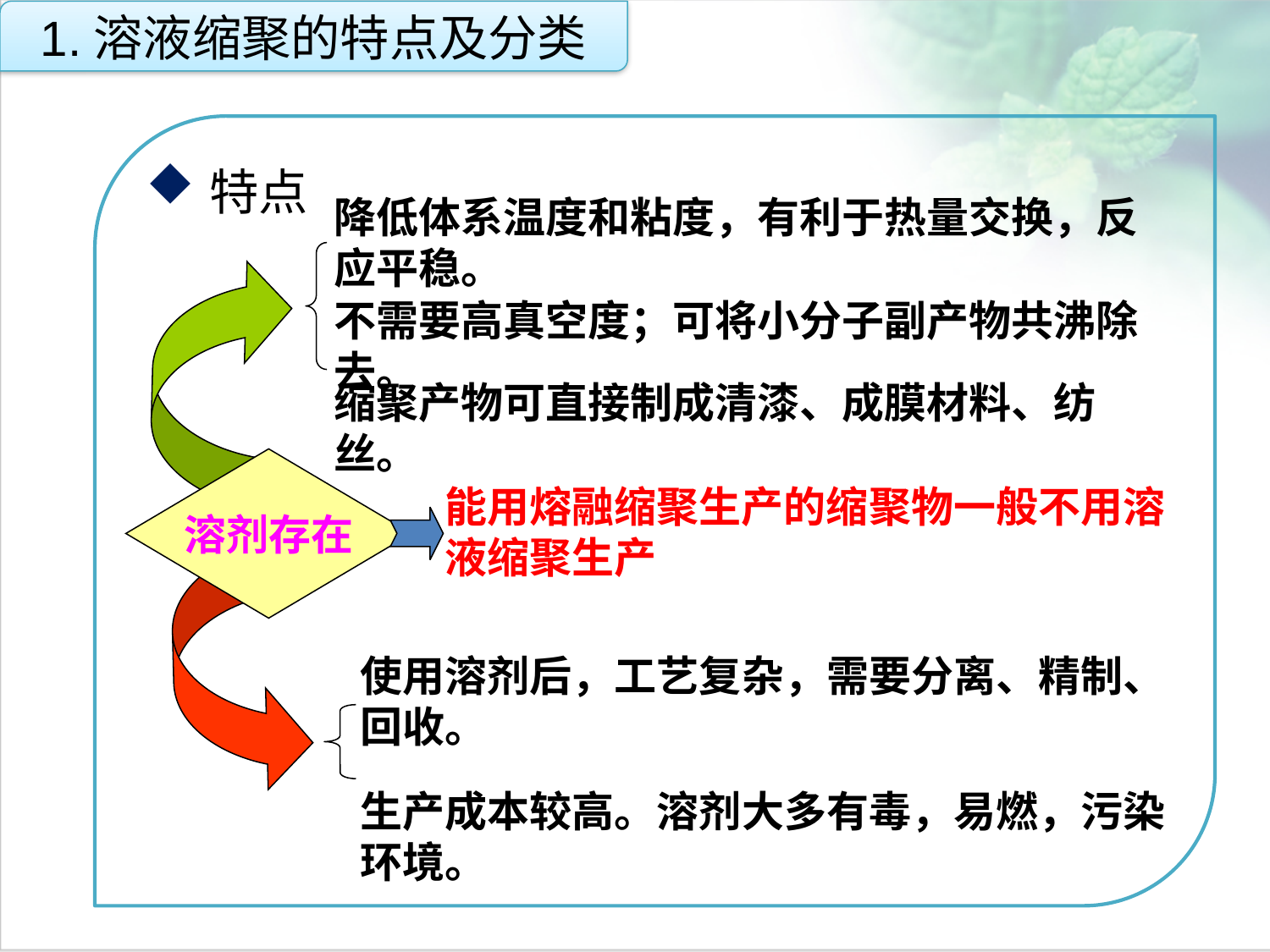

1.溶液缩聚的特点及分类
特点
降低体系温度和粘度，有利于热量交换，反应平稳。

不需要高真空度；可将小分子副产物共沸除去。

缩聚产物可直接制成清漆、成膜材料、纺丝。
溶剂存在
能用熔融缩聚生产的缩聚物一般不用溶液缩聚生产

使用溶剂后，工艺复杂，需要分离、精制、回收。

生产成本较高。溶剂大多有毒，易燃，污染环境。
点击添加文本
点击添加文本
点击添加文本
点击添加文本